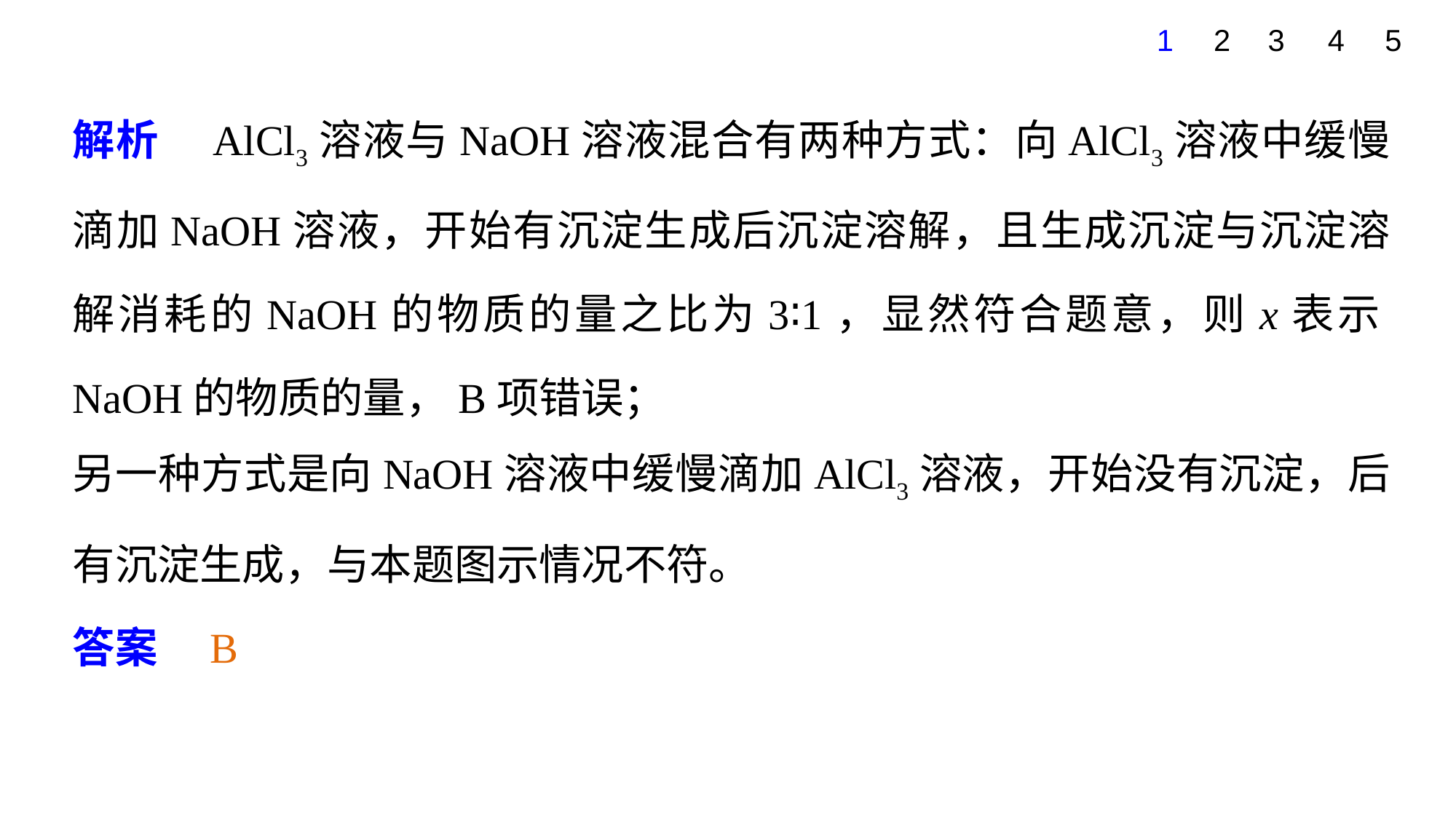

1
2
3
4
5
解析　AlCl3溶液与NaOH溶液混合有两种方式：向AlCl3溶液中缓慢滴加NaOH溶液，开始有沉淀生成后沉淀溶解，且生成沉淀与沉淀溶解消耗的NaOH的物质的量之比为3∶1，显然符合题意，则x表示NaOH的物质的量，B项错误；
另一种方式是向NaOH溶液中缓慢滴加AlCl3溶液，开始没有沉淀，后有沉淀生成，与本题图示情况不符。
答案　B